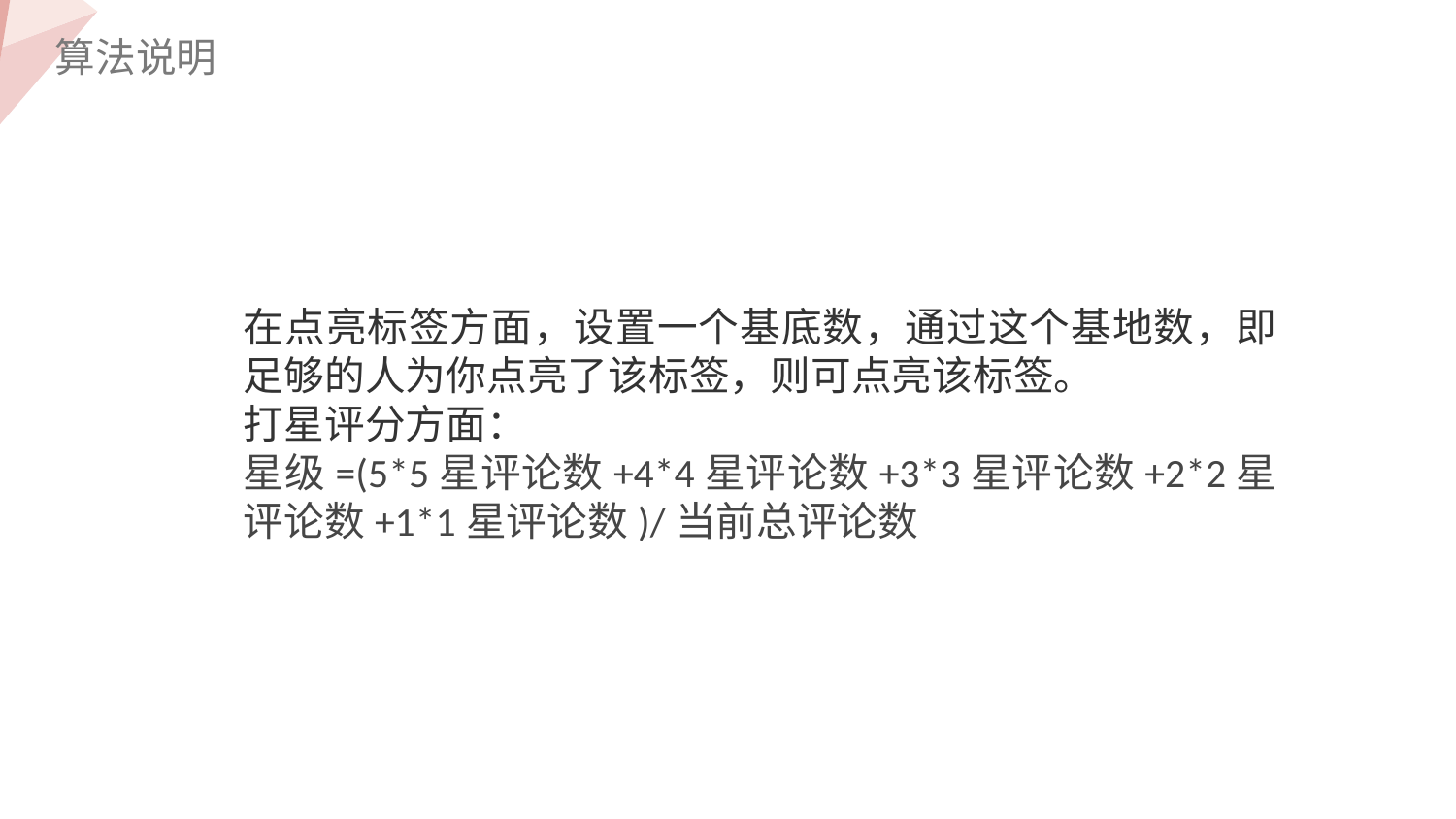

算法说明

在点亮标签方面，设置一个基底数，通过这个基地数，即足够的人为你点亮了该标签，则可点亮该标签。
打星评分方面：
星级=(5*5星评论数+4*4星评论数+3*3星评论数+2*2星评论数+1*1星评论数)/当前总评论数